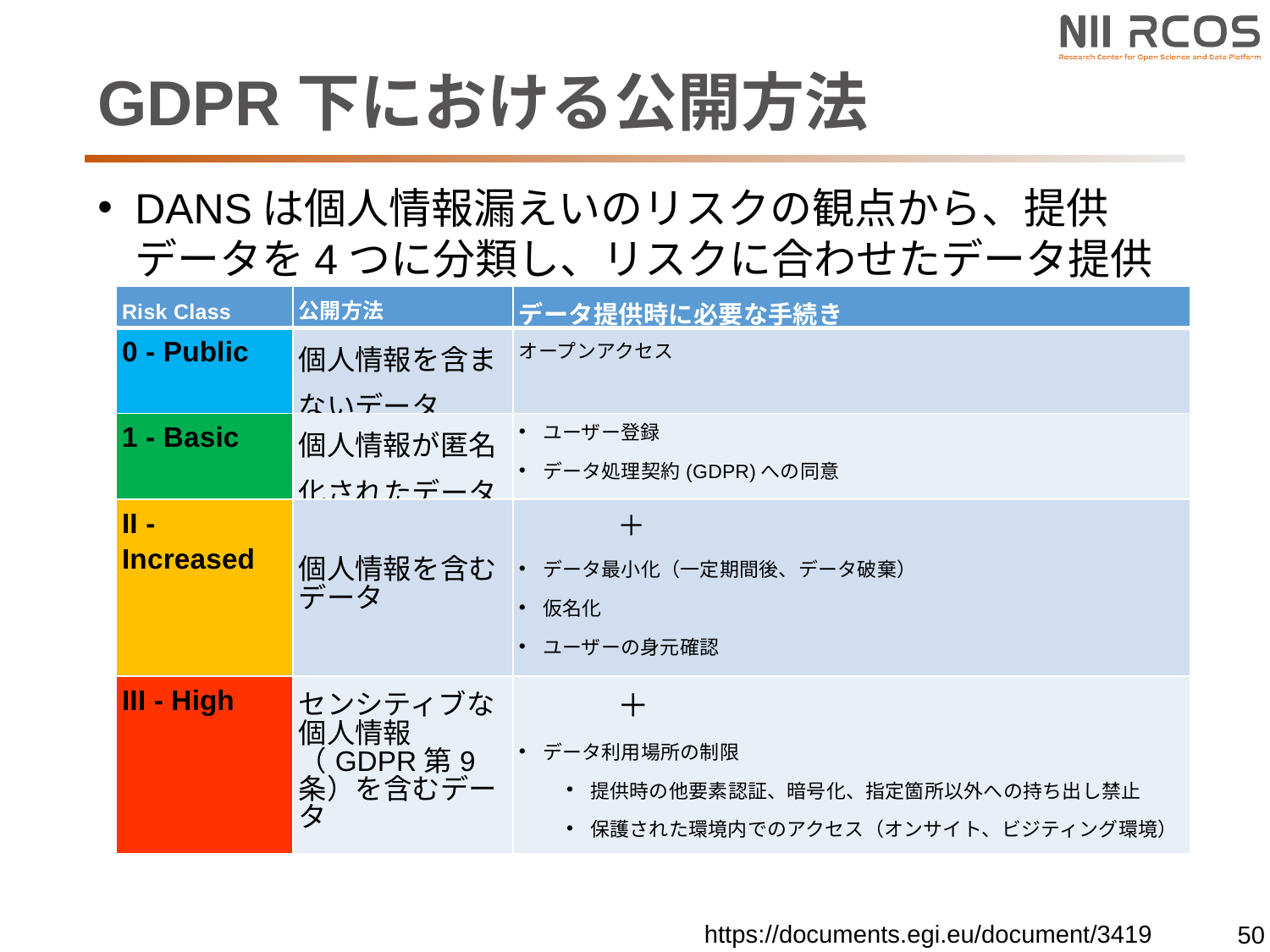

# GDPR下における公開方法
DANSは個人情報漏えいのリスクの観点から、提供データを4つに分類し、リスクに合わせたデータ提供
| Risk Class | 公開方法 | データ提供時に必要な手続き |
| --- | --- | --- |
| 0 - Public | 個人情報を含まないデータ | オープンアクセス |
| 1 - Basic | 個人情報が匿名化されたデータ | ユーザー登録 データ処理契約(GDPR)への同意 |
| II - Increased | 個人情報を含むデータ | ＋ データ最小化（一定期間後、データ破棄） 仮名化 ユーザーの身元確認 データ提供者による審査、承認 |
| III - High | センシティブな個人情報（GDPR第9条）を含むデータ | ＋ データ利用場所の制限 提供時の他要素認証、暗号化、指定箇所以外への持ち出し禁止 保護された環境内でのアクセス（オンサイト、ビジティング環境） |
https://documents.egi.eu/document/3419
50